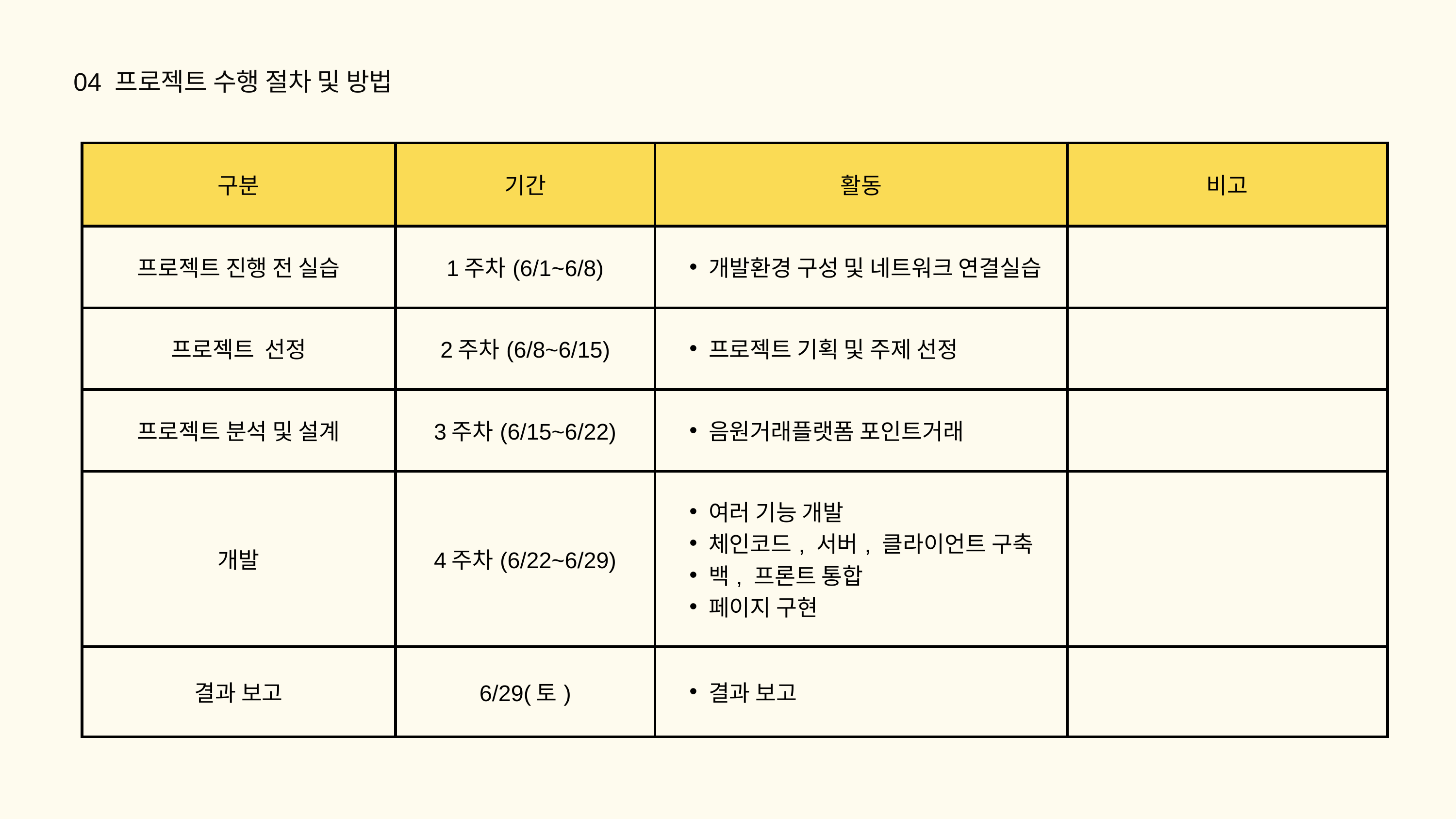

04 프로젝트 수행 절차 및 방법
| 구분 | 기간 | 활동 | 비고 |
| --- | --- | --- | --- |
| 프로젝트 진행 전 실습 | 1주차(6/1~6/8) | 개발환경 구성 및 네트워크 연결실습 |  |
| 프로젝트 선정 | 2주차(6/8~6/15) | 프로젝트 기획 및 주제 선정 |  |
| 프로젝트 분석 및 설계 | 3주차(6/15~6/22) | 음원거래플랫폼 포인트거래 |  |
| 개발 | 4주차(6/22~6/29) | 여러 기능 개발 체인코드, 서버, 클라이언트 구축 백, 프론트 통합 페이지 구현 |  |
| 결과 보고 | 6/29(토) | 결과 보고 |  |